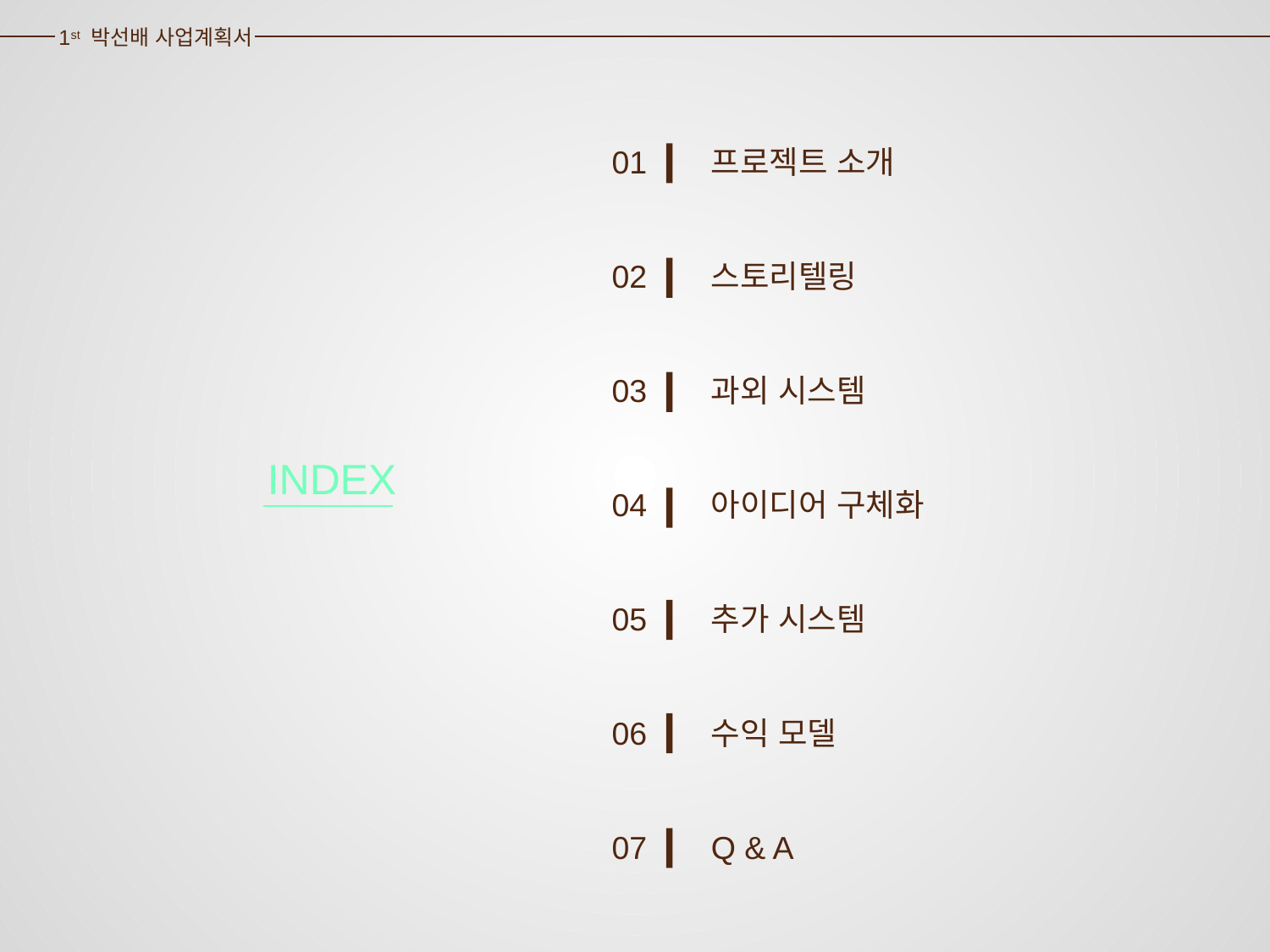

1st 박선배 사업계획서
01

02

03

04

05

06

07
프로젝트 소개

스토리텔링

과외 시스템

아이디어 구체화

추가 시스템

수익 모델

Q & A

INDEX